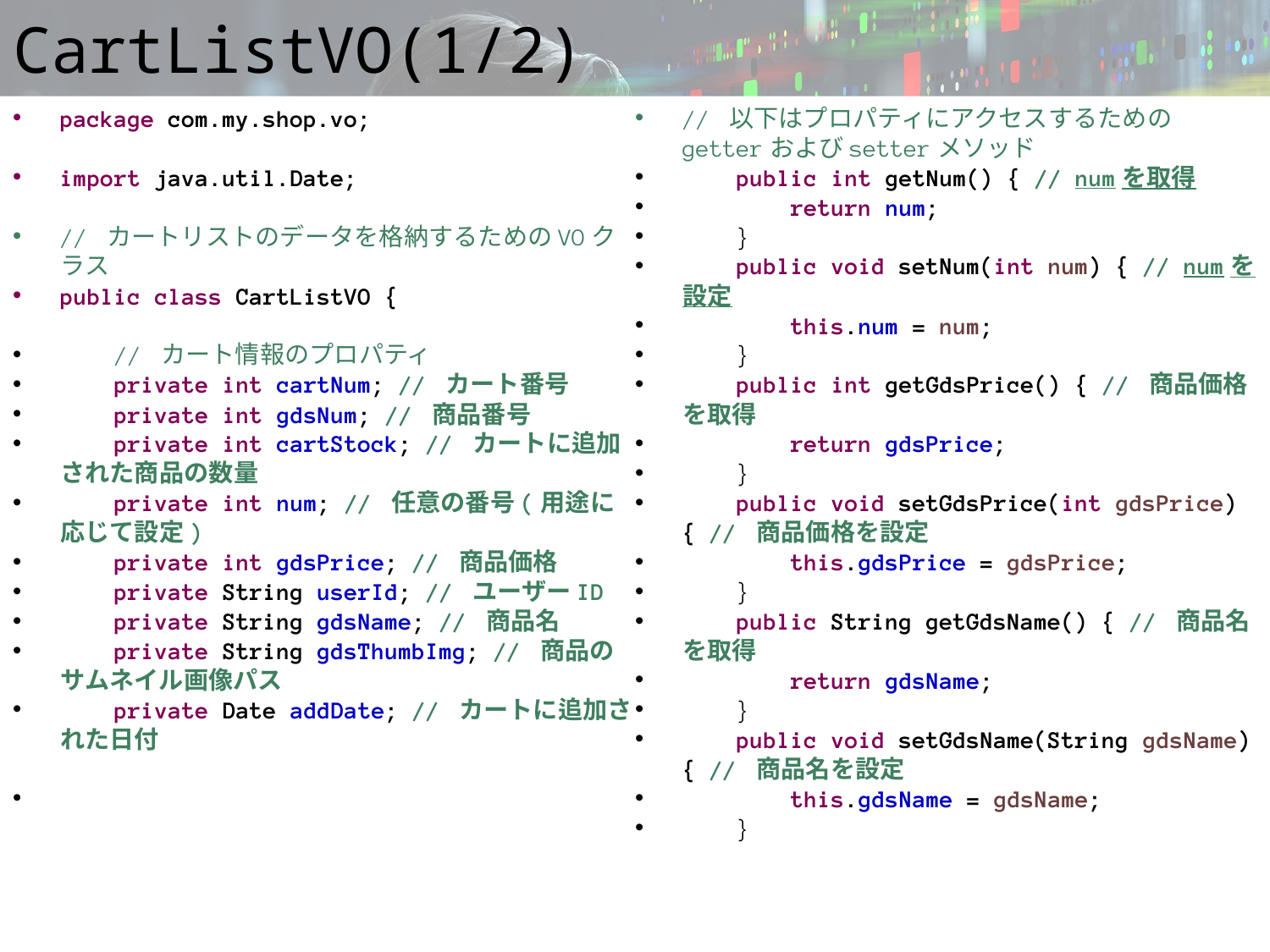

# CartListVO(1/2)
package com.my.shop.vo;

import java.util.Date;

// カートリストのデータを格納するためのVOクラス
public class CartListVO {

    // カート情報のプロパティ
    private int cartNum; // カート番号
    private int gdsNum; // 商品番号
    private int cartStock; // カートに追加された商品の数量
    private int num; // 任意の番号(用途に応じて設定)
    private int gdsPrice; // 商品価格
    private String userId; // ユーザーID
    private String gdsName; // 商品名
    private String gdsThumbImg; // 商品のサムネイル画像パス
    private Date addDate; // カートに追加された日付

// 以下はプロパティにアクセスするためのgetterおよびsetterメソッド
    public int getNum() { // numを取得
        return num;
    }
    public void setNum(int num) { // numを設定
        this.num = num;
    }
    public int getGdsPrice() { // 商品価格を取得
        return gdsPrice;
    }
    public void setGdsPrice(int gdsPrice) { // 商品価格を設定
        this.gdsPrice = gdsPrice;
    }
    public String getGdsName() { // 商品名を取得
        return gdsName;
    }
    public void setGdsName(String gdsName) { // 商品名を設定
        this.gdsName = gdsName;
    }